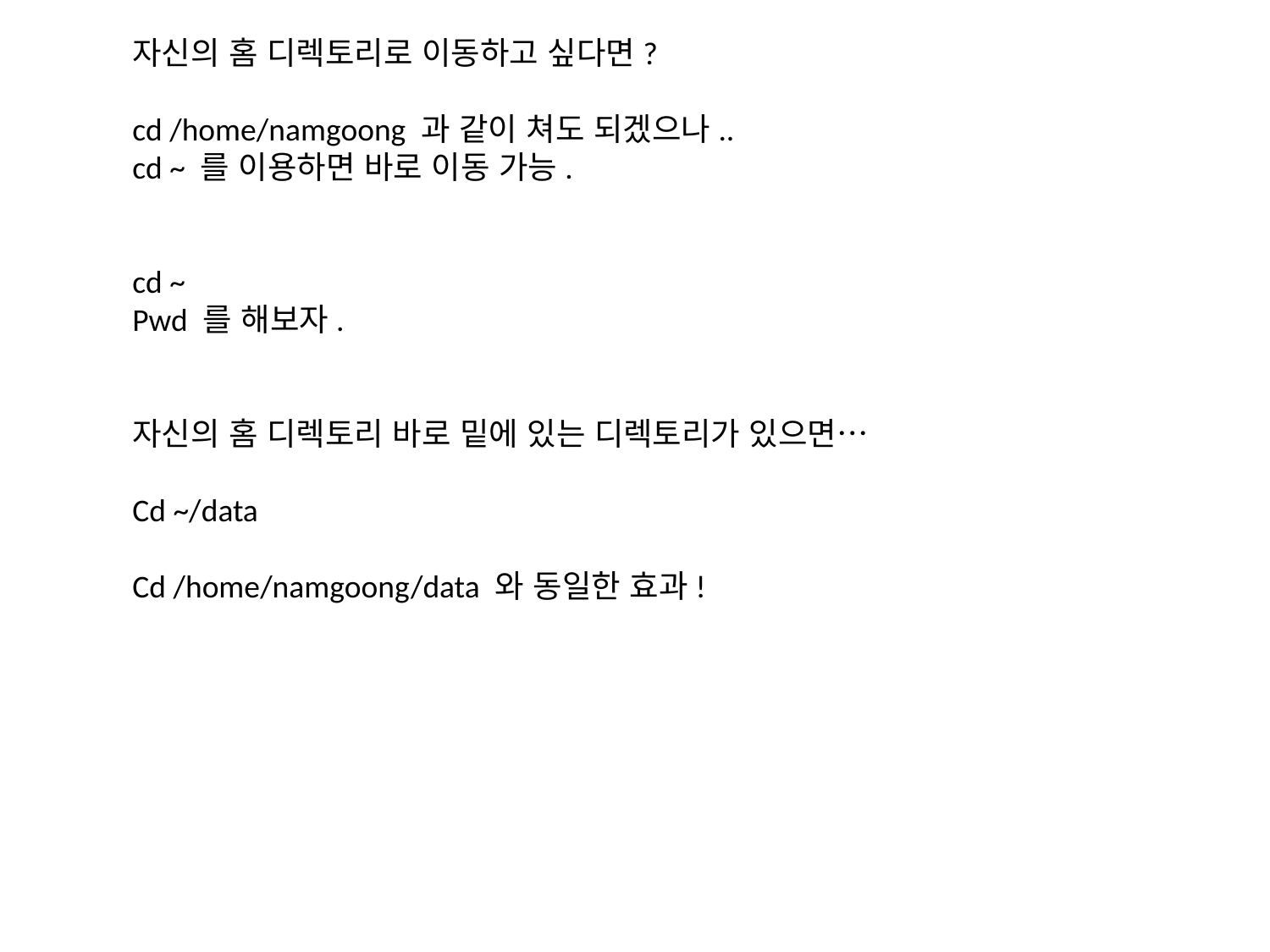

자신의 홈 디렉토리로 이동하고 싶다면?

cd /home/namgoong 과 같이 쳐도 되겠으나..
cd ~ 를 이용하면 바로 이동 가능.

cd ~
Pwd 를 해보자.

자신의 홈 디렉토리 바로 밑에 있는 디렉토리가 있으면…

Cd ~/data

Cd /home/namgoong/data 와 동일한 효과!